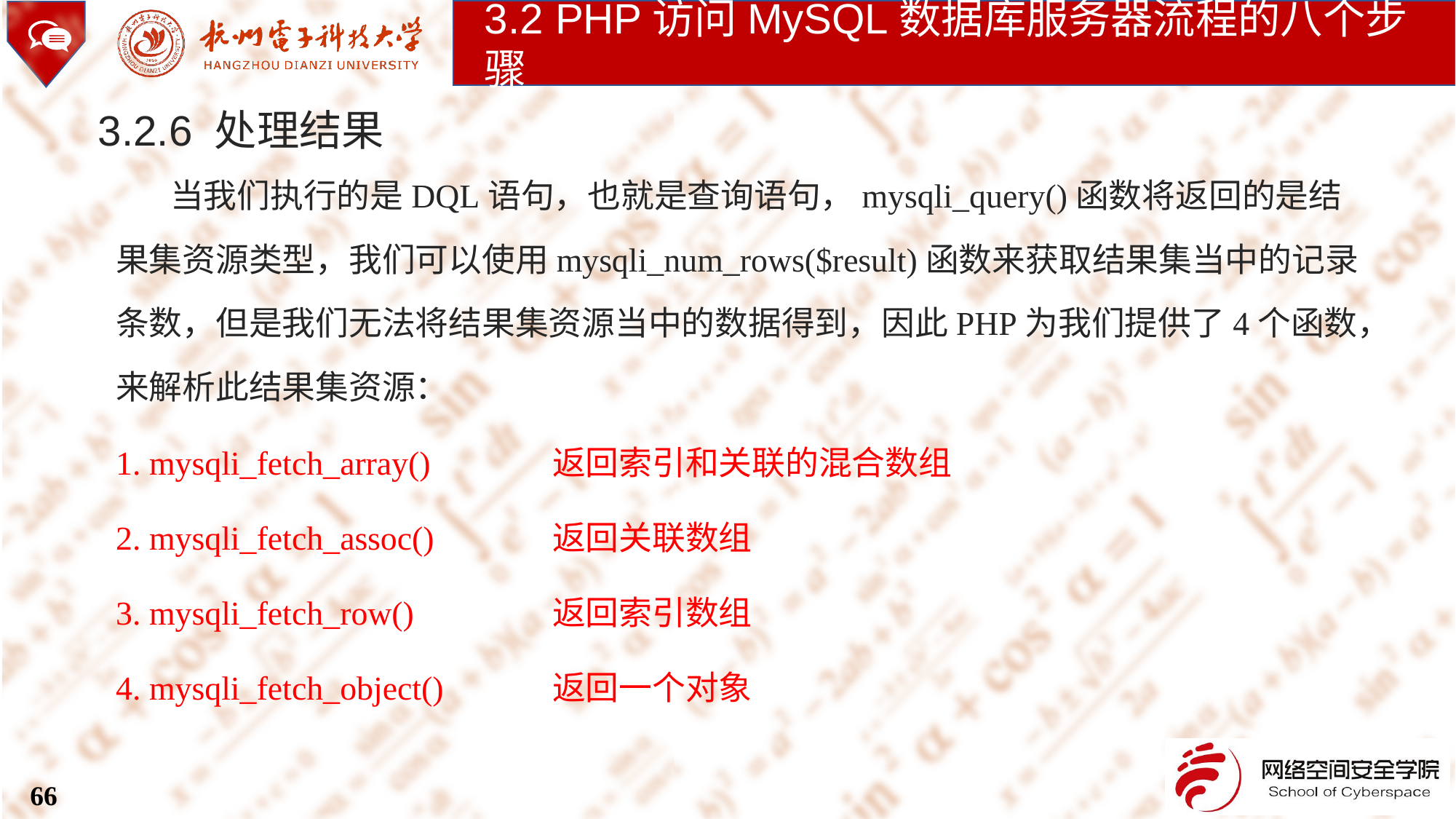

3.2 PHP访问MySQL数据库服务器流程的八个步骤
3.2.6 处理结果
当我们执行的是DQL语句，也就是查询语句，mysqli_query()函数将返回的是结果集资源类型，我们可以使用mysqli_num_rows($result)函数来获取结果集当中的记录条数，但是我们无法将结果集资源当中的数据得到，因此PHP为我们提供了4个函数，来解析此结果集资源：
1. mysqli_fetch_array()		返回索引和关联的混合数组
2. mysqli_fetch_assoc()		返回关联数组
3. mysqli_fetch_row()		返回索引数组
4. mysqli_fetch_object()	返回一个对象
66